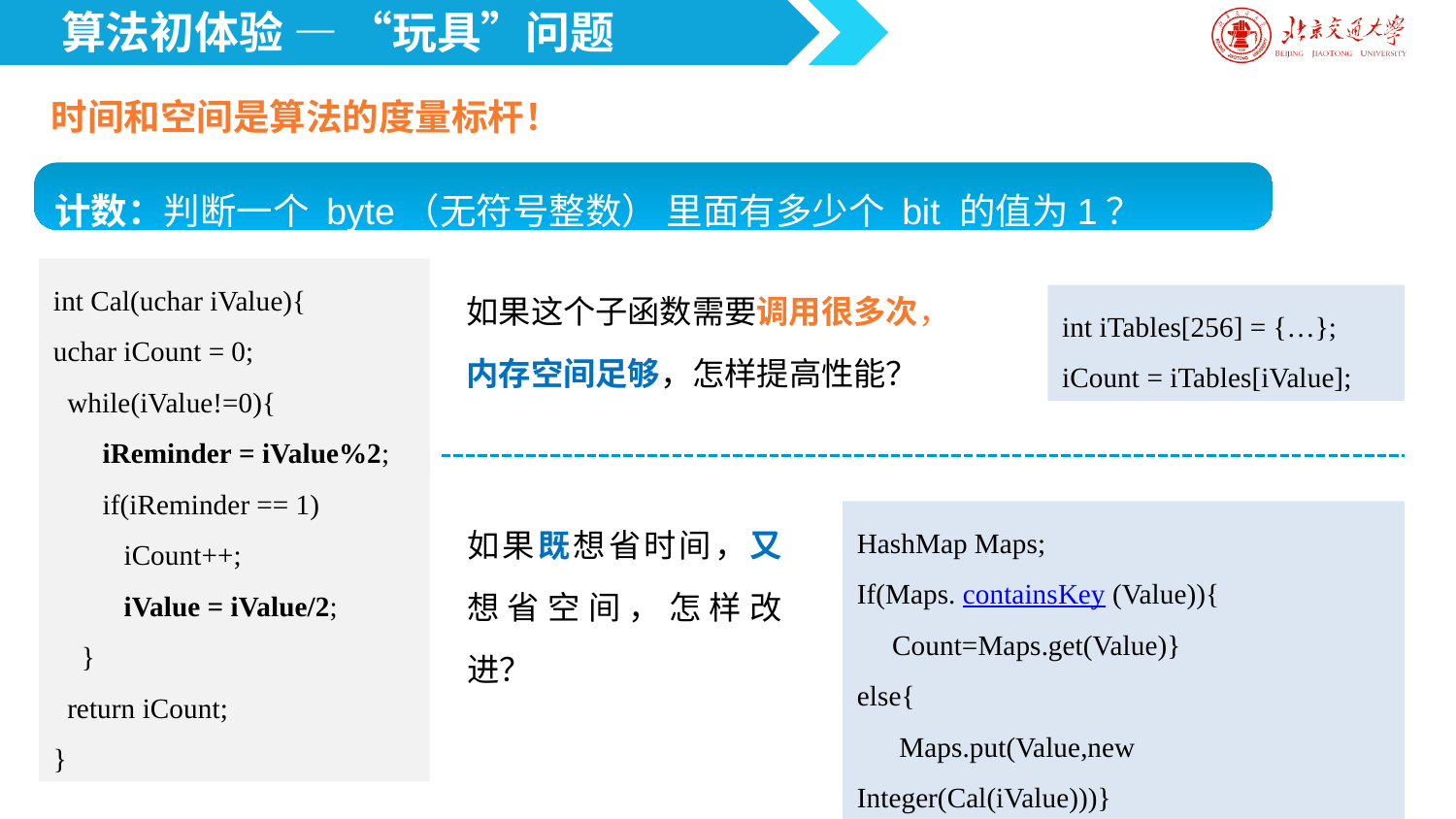

算法初体验 — “玩具”问题
时间和空间是算法的度量标杆！
计数：判断一个 byte（无符号整数） 里面有多少个 bit 的值为1？

int Cal(uchar iValue){
uchar iCount = 0;
  while(iValue!=0){
       iReminder = iValue%2;
       if(iReminder == 1)
          iCount++;
          iValue = iValue/2;
    }
  return iCount;
}
如果这个子函数需要调用很多次，内存空间足够，怎样提高性能？
int iTables[256] = {…};
iCount = iTables[iValue];

如果既想省时间，又想省空间，怎样改进？
HashMap Maps;
If(Maps. containsKey (Value)){
     Count=Maps.get(Value)}
else{
      Maps.put(Value,new Integer(Cal(iValue)))}